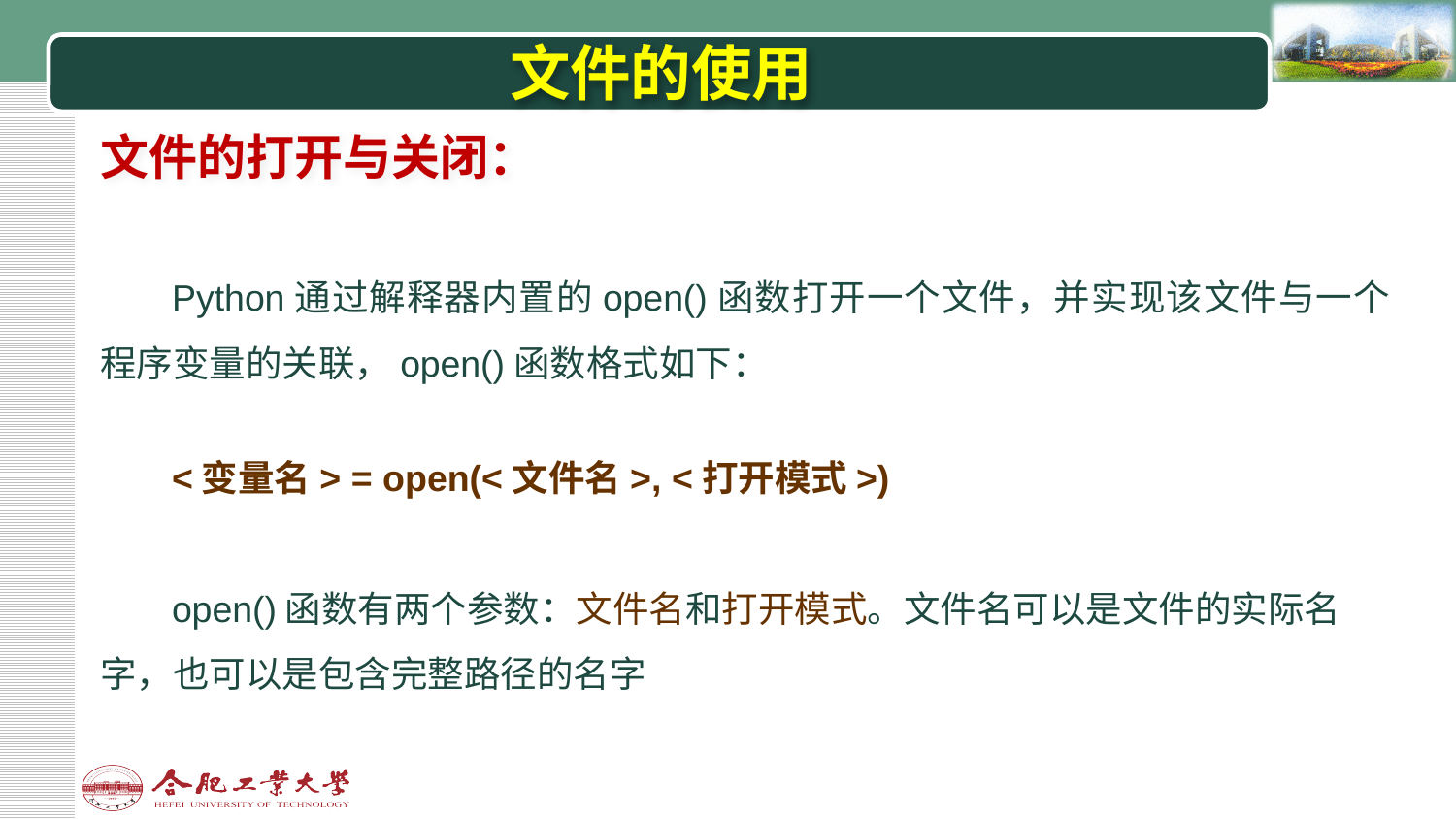

# 文件的使用
文件的打开与关闭：
Python通过解释器内置的open()函数打开一个文件，并实现该文件与一个程序变量的关联，open()函数格式如下：

<变量名> = open(<文件名>, <打开模式>)

open()函数有两个参数：文件名和打开模式。文件名可以是文件的实际名字，也可以是包含完整路径的名字